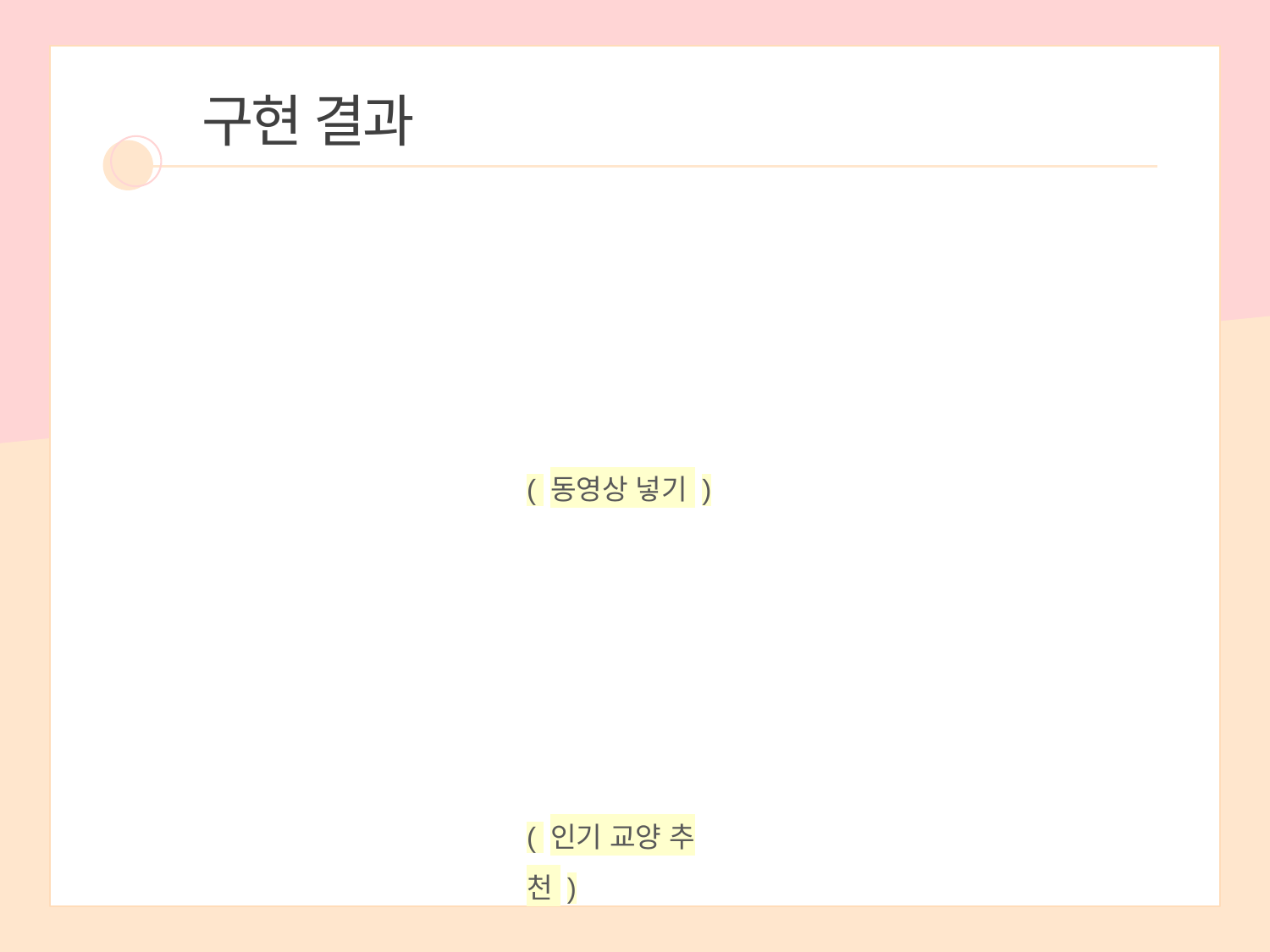

구현 결과
( 동영상 넣기 )
( 인기 교양 추천 )